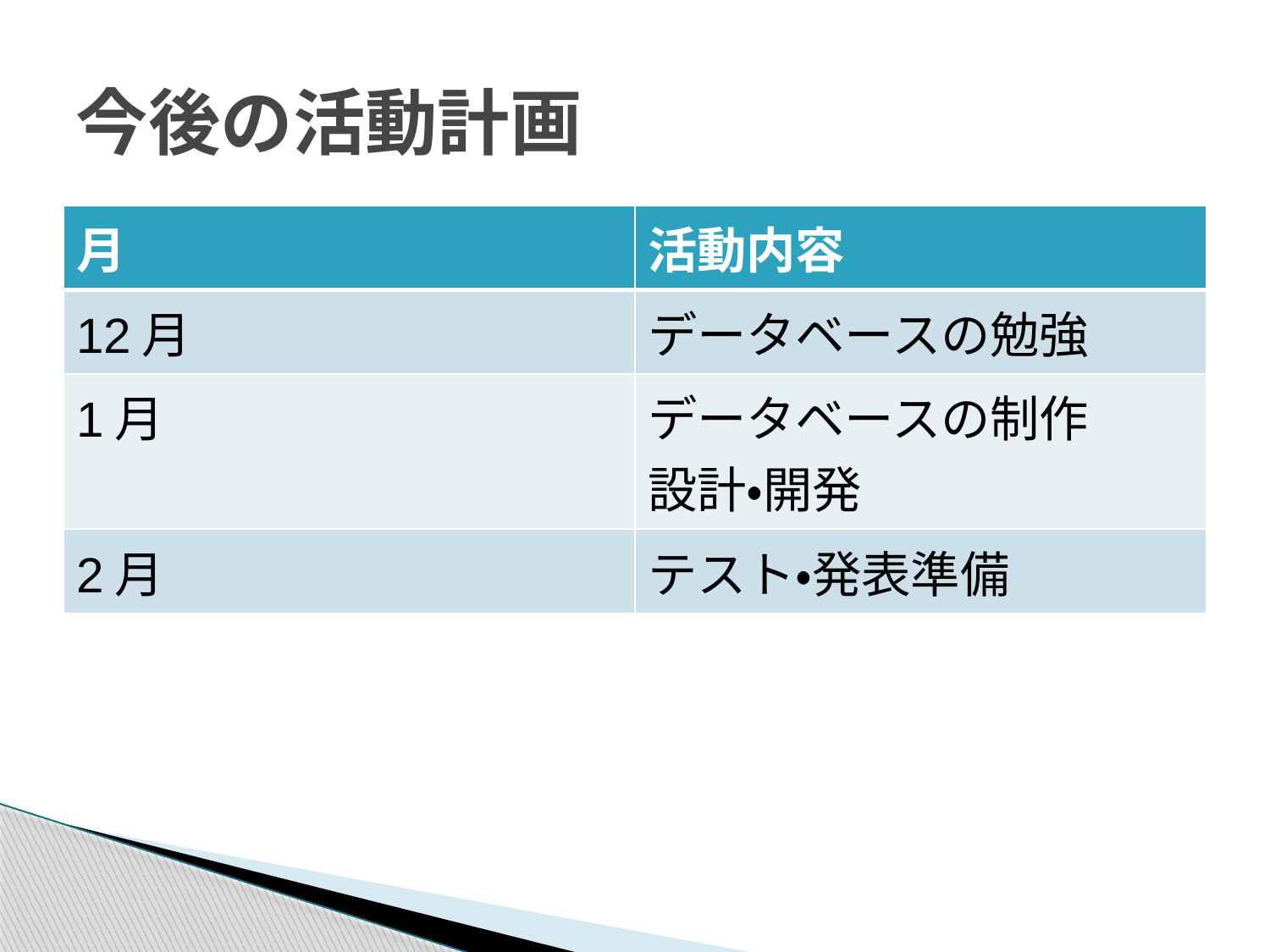

# 今後の活動計画
| 月 | 活動内容 |
| --- | --- |
| 12月 | データベースの勉強 |
| 1月 | データベースの制作 設計・開発 |
| 2月 | テスト・発表準備 |